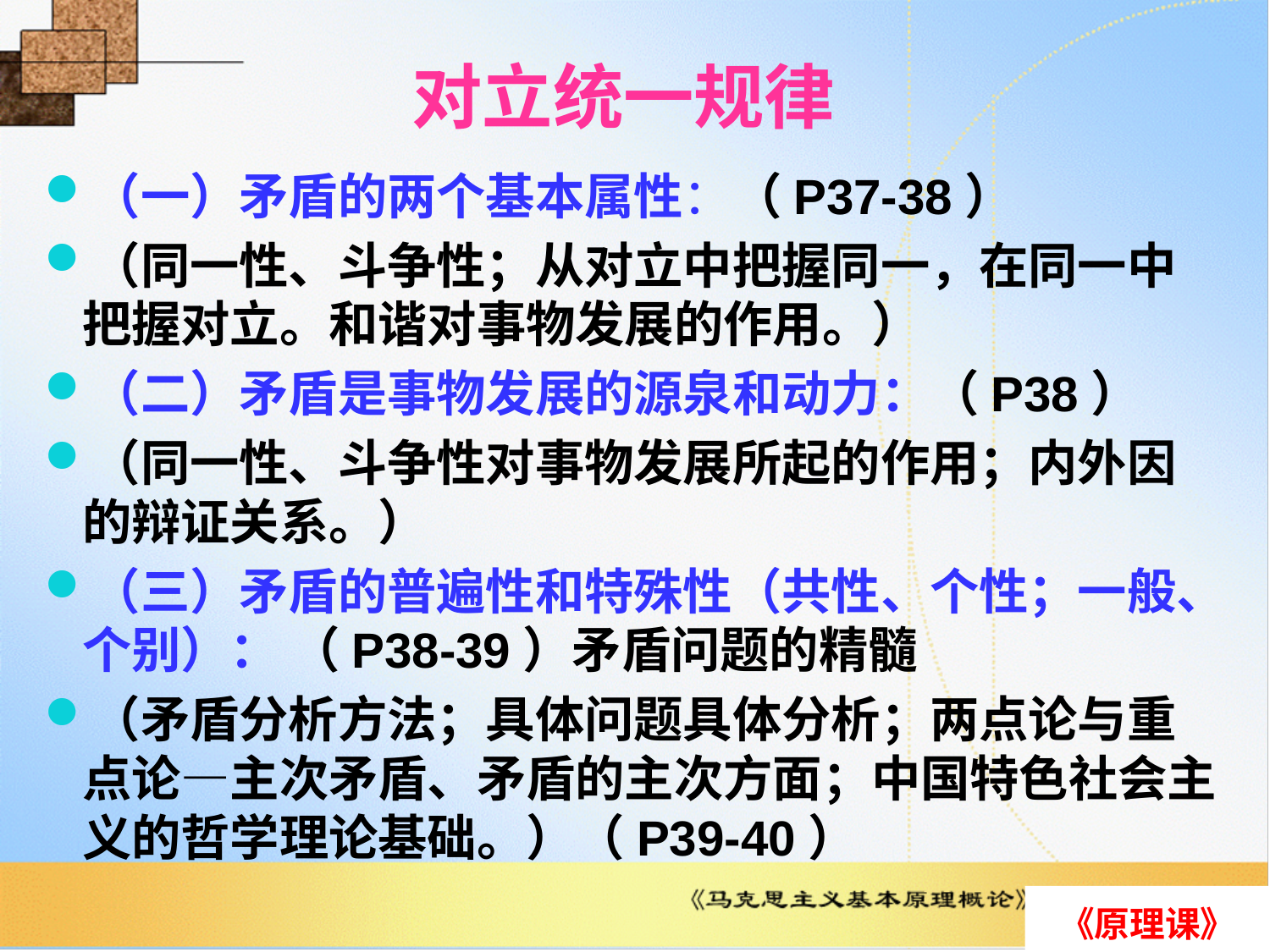

# 对立统一规律
（一）矛盾的两个基本属性：（P37-38）
（同一性、斗争性；从对立中把握同一，在同一中把握对立。和谐对事物发展的作用。）
（二）矛盾是事物发展的源泉和动力：（P38）
（同一性、斗争性对事物发展所起的作用；内外因的辩证关系。）
（三）矛盾的普遍性和特殊性（共性、个性；一般、个别）： （P38-39）矛盾问题的精髓
（矛盾分析方法；具体问题具体分析；两点论与重点论—主次矛盾、矛盾的主次方面；中国特色社会主义的哲学理论基础。）（P39-40）
《原理课》